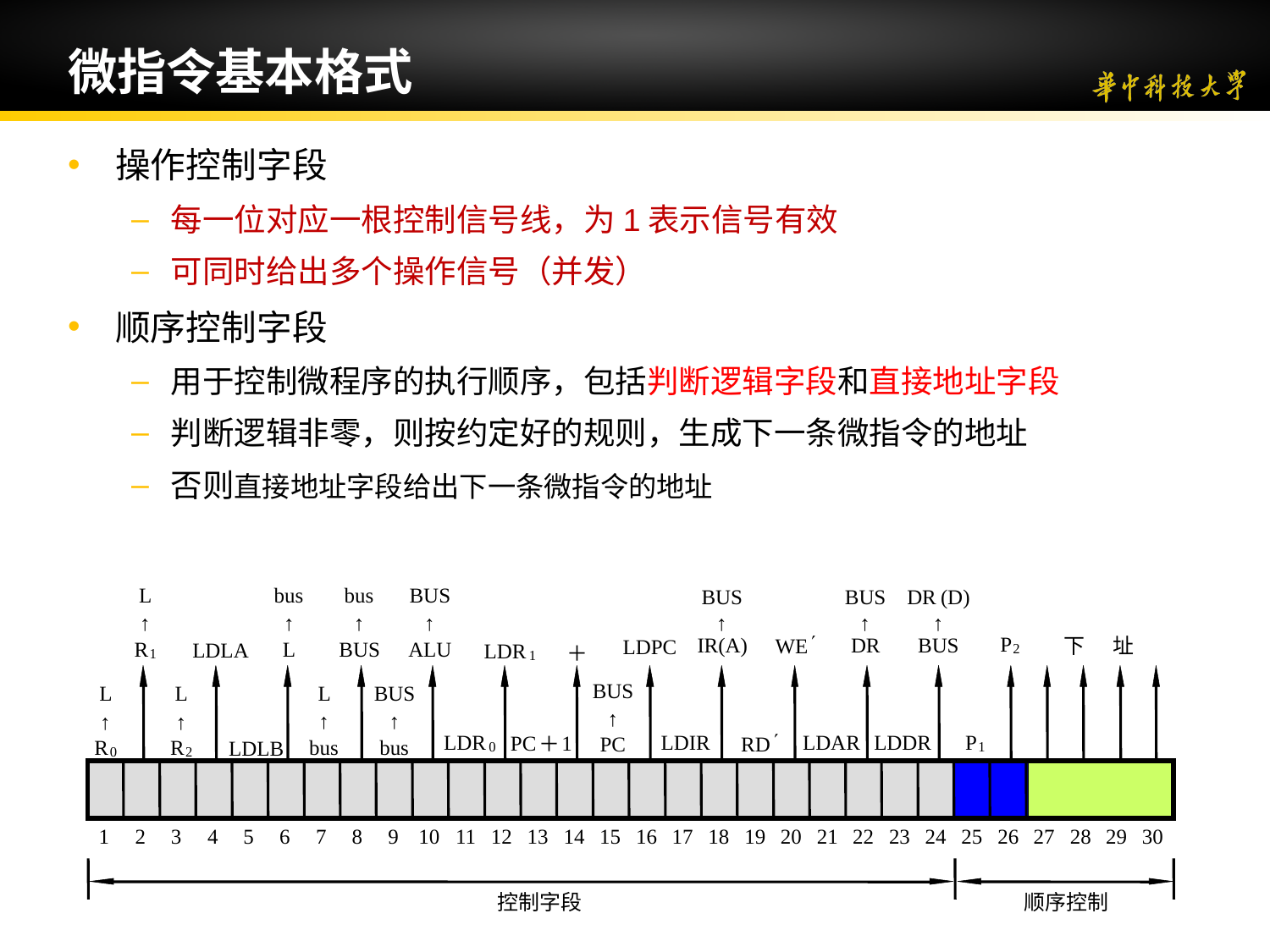

# 微指令基本格式
操作控制字段
每一位对应一根控制信号线，为1表示信号有效
可同时给出多个操作信号（并发）
顺序控制字段
用于控制微程序的执行顺序，包括判断逻辑字段和直接地址字段
判断逻辑非零，则按约定好的规则，生成下一条微指令的地址
否则直接地址字段给出下一条微指令的地址

L

bus

bus

BUS

BUS

BUS

DR
(D)

↑

↑

↑

↑

↑

↑

↑

′

P

IR(A)

DR

BUS

WE

下
址
LDPC

R

L

BUS

ALU

LDLA

LDR

＋
2
1
1

BUS

L

BUS

L

L

↑

↑

↑

↑

↑

′

LDR

LDIR

LDAR

LDDR

P

PC
1

RD

＋
PC

bus

bus

R

R

LDLB

0
1
0
2

1

2

3

4

5

6

7

8

9

10

11

12

13

14

15

16

17

18

19

20

21

22

23

24

25

26

27

28

29

30

控制字段
顺序控制